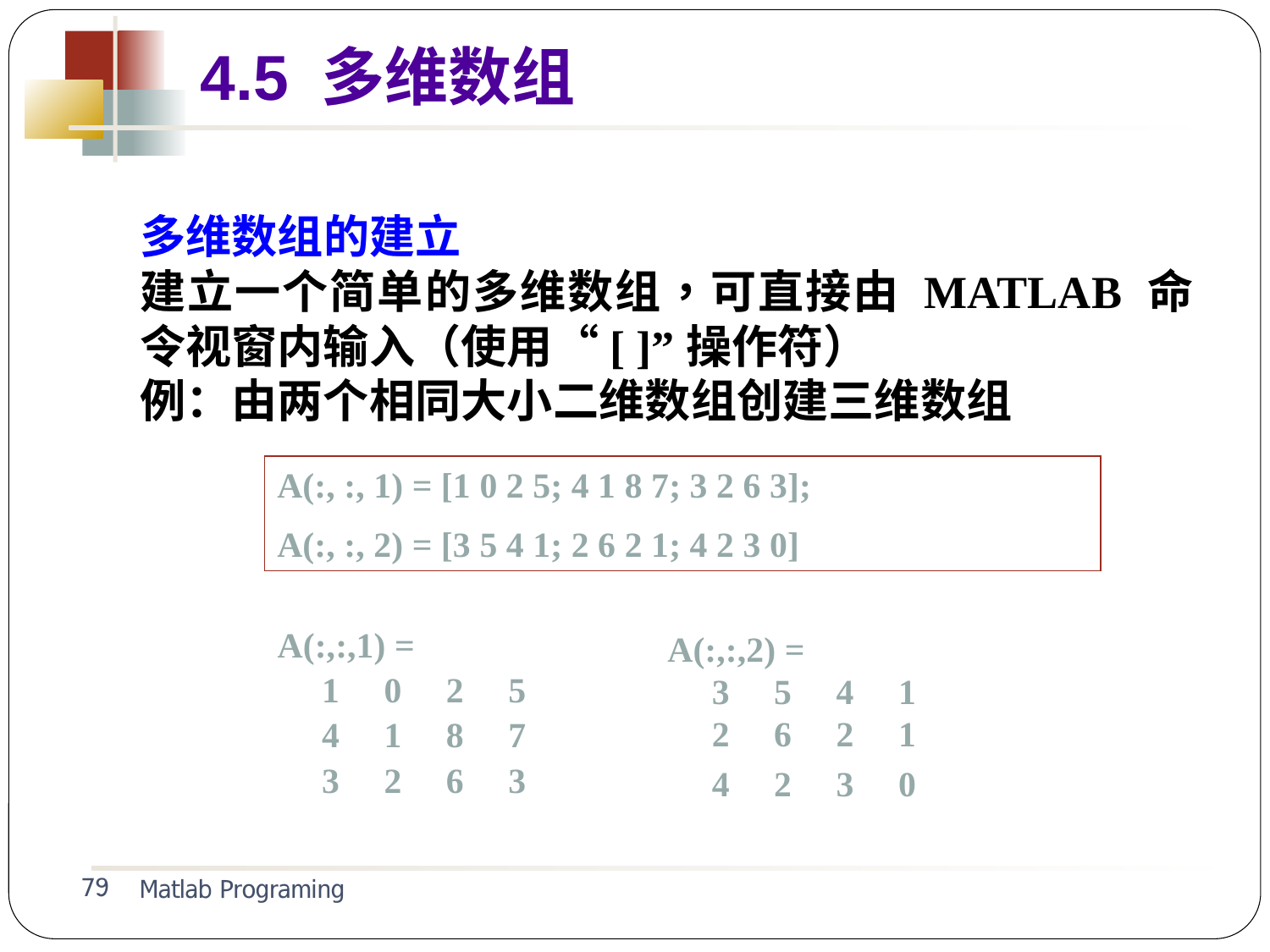

多维数组的建立
建立一个简单的多维数组，可直接由 MATLAB 命令视窗内输入（使用“[ ]”操作符）
例：由两个相同大小二维数组创建三维数组
4.5 多维数组
A(:, :, 1) = [1 0 2 5; 4 1 8 7; 3 2 6 3];
A(:, :, 2) = [3 5 4 1; 2 6 2 1; 4 2 3 0]
A(:,:,1) =
     1     0     2     5
     4     1     8     7
     3     2     6     3
A(:,:,2) =
     3     5     4     1
     2     6     2     1
     4     2     3     0
79
Matlab Programing